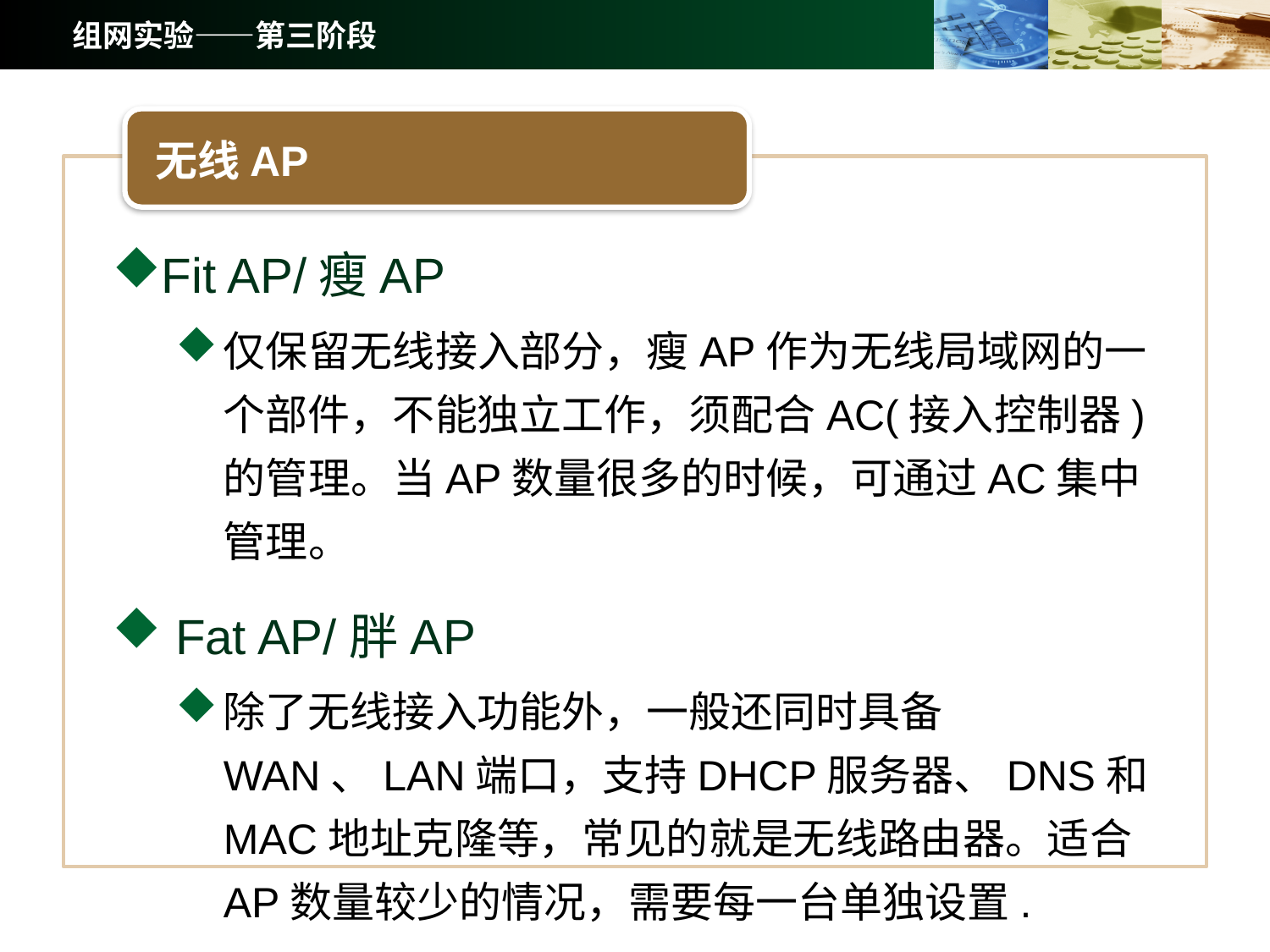

# 组网实验——第三阶段

无线AP

Fit AP/瘦AP
仅保留无线接入部分，瘦AP作为无线局域网的一个部件，不能独立工作，须配合AC(接入控制器)的管理。当AP数量很多的时候，可通过AC集中管理。
 Fat AP/胖AP
除了无线接入功能外，一般还同时具备WAN、LAN端口，支持DHCP服务器、DNS和MAC地址克隆等，常见的就是无线路由器。适合AP数量较少的情况，需要每一台单独设置.
47